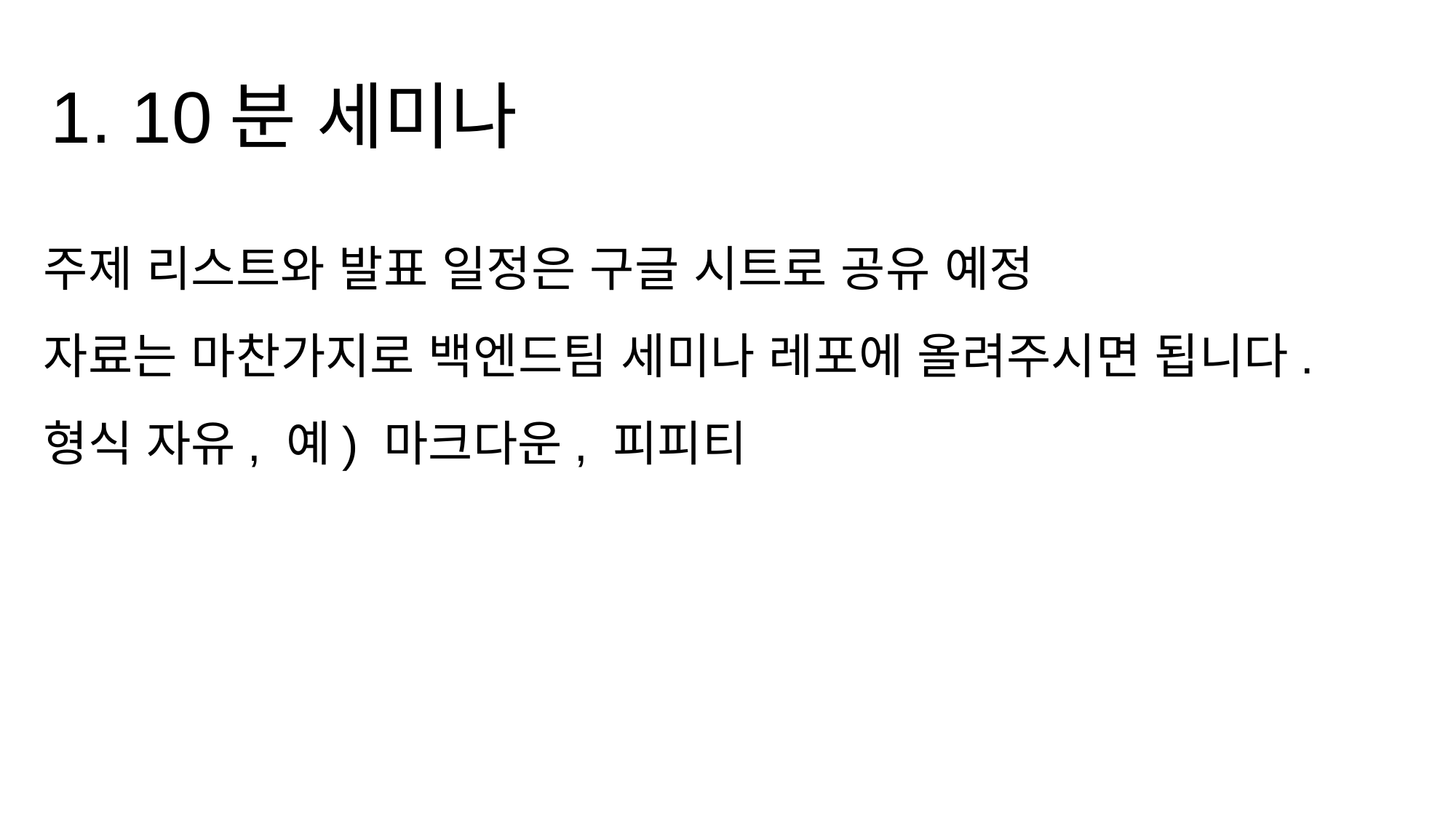

1. 10분 세미나
주제 리스트와 발표 일정은 구글 시트로 공유 예정
자료는 마찬가지로 백엔드팀 세미나 레포에 올려주시면 됩니다.
형식 자유, 예) 마크다운, 피피티